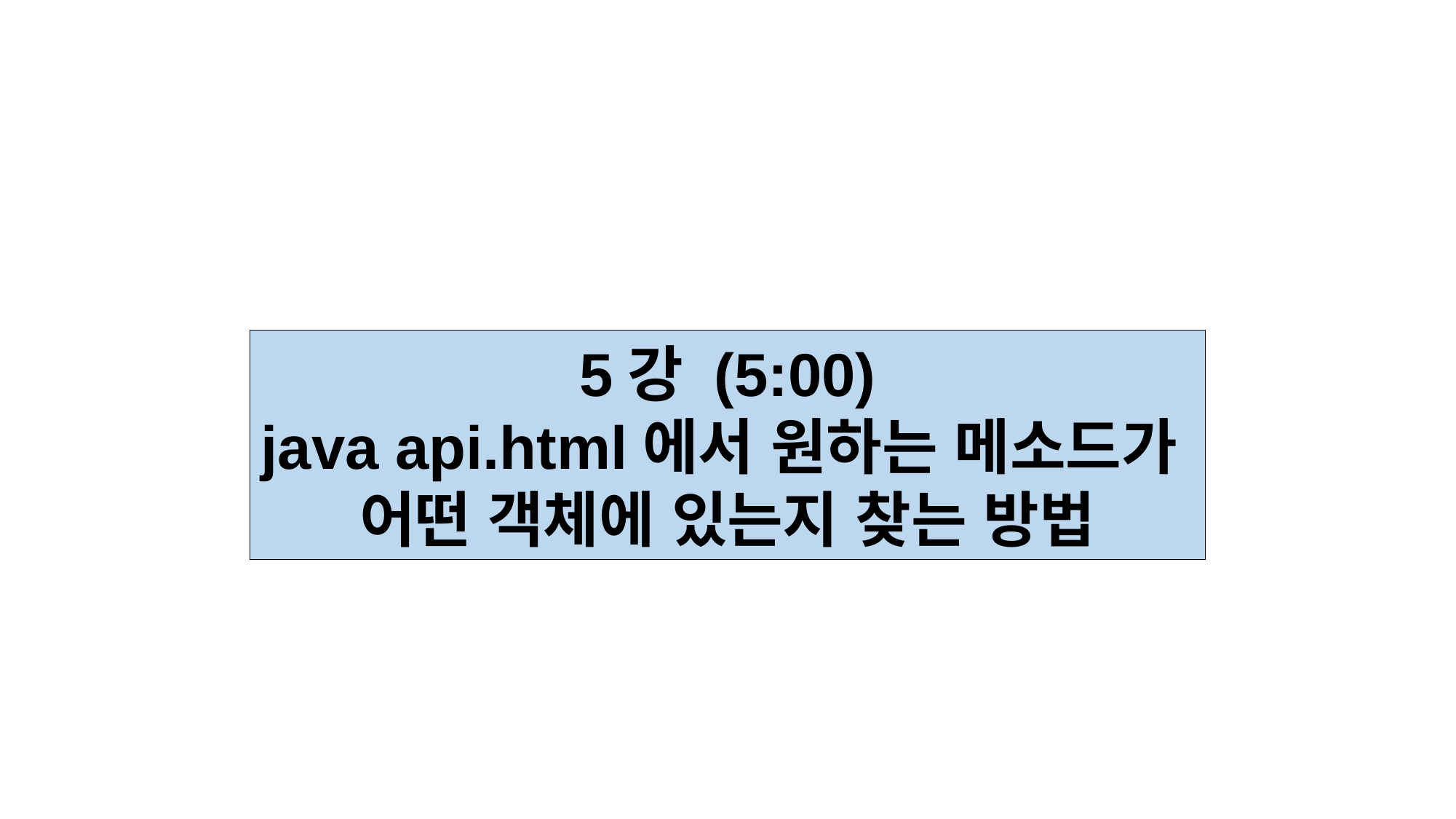

5강 (5:00)
java api.html에서 원하는 메소드가
어떤 객체에 있는지 찾는 방법